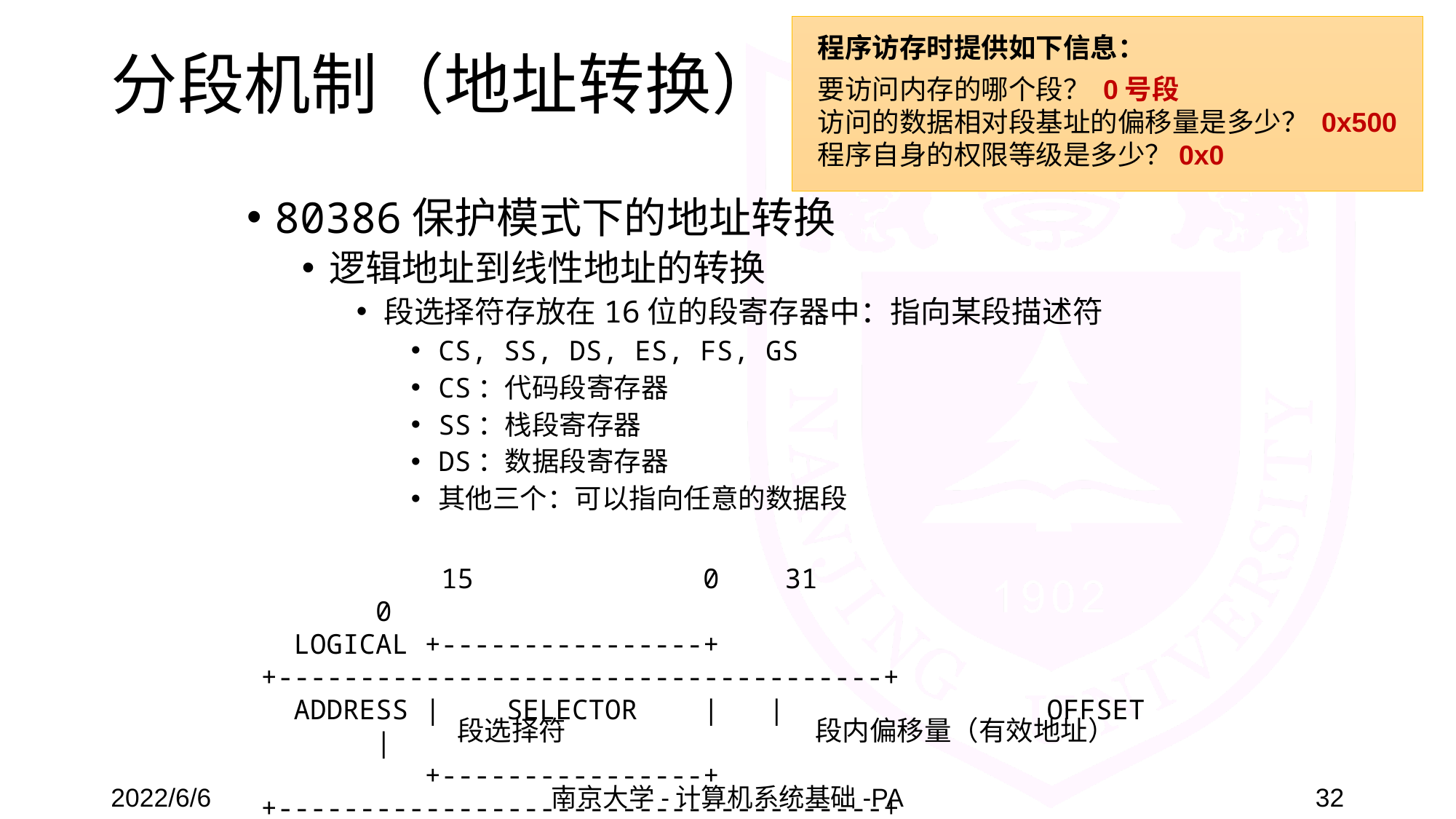

程序访存时提供如下信息：
# 分段机制（地址转换）
要访问内存的哪个段？ 0号段
访问的数据相对段基址的偏移量是多少？ 0x500
程序自身的权限等级是多少？0x0
80386保护模式下的地址转换
逻辑地址到线性地址的转换
段选择符存放在16位的段寄存器中：指向某段描述符
CS, SS, DS, ES, FS, GS
CS：代码段寄存器
SS：栈段寄存器
DS：数据段寄存器
其他三个：可以指向任意的数据段
           15              0    31                                   0
  LOGICAL +----------------+   +-------------------------------------+
  ADDRESS |    SELECTOR    |   |                OFFSET               |
          +----------------+   +-------------------------------------+
段选择符
段内偏移量（有效地址）
2022/6/6
南京大学-计算机系统基础-PA
32